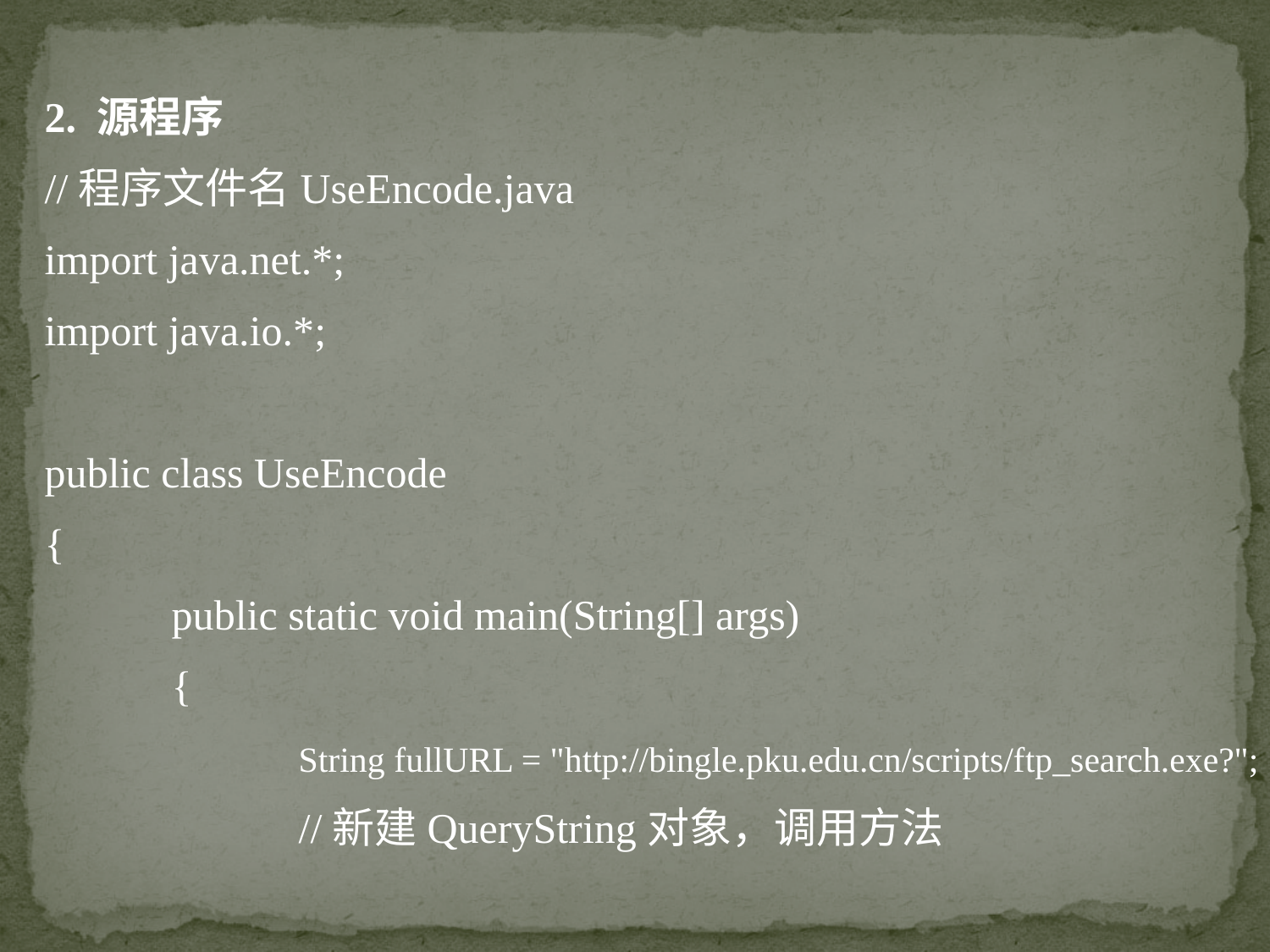

2. 源程序
//程序文件名UseEncode.java
import java.net.*;
import java.io.*;

public class UseEncode
{
	public static void main(String[] args)
	{
		String fullURL = "http://bingle.pku.edu.cn/scripts/ftp_search.exe?";
         		//新建QueryString对象，调用方法